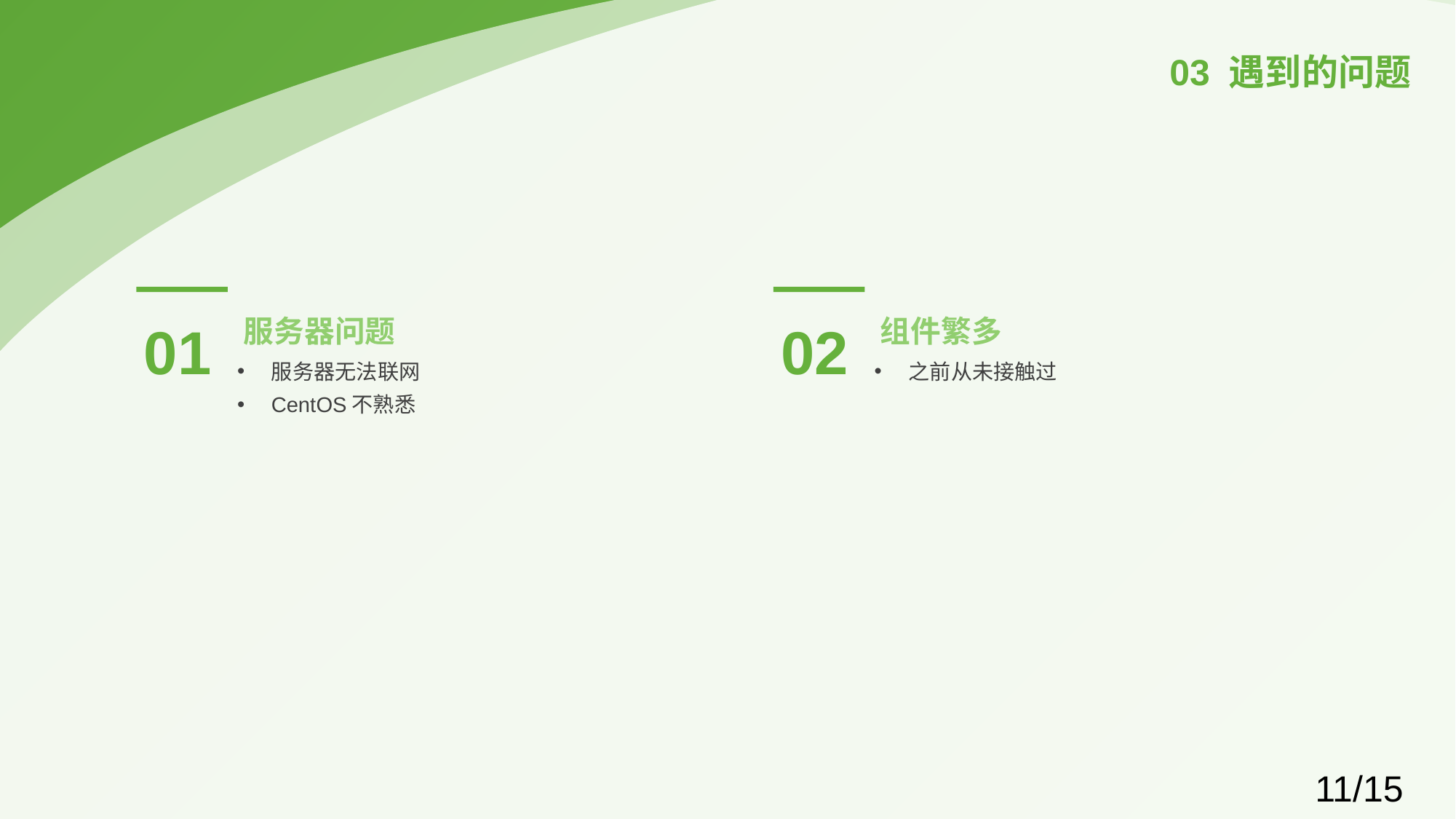

03 遇到的问题
01

02

服务器问题
组件繁多
服务器无法联网
CentOS不熟悉
之前从未接触过

11/15